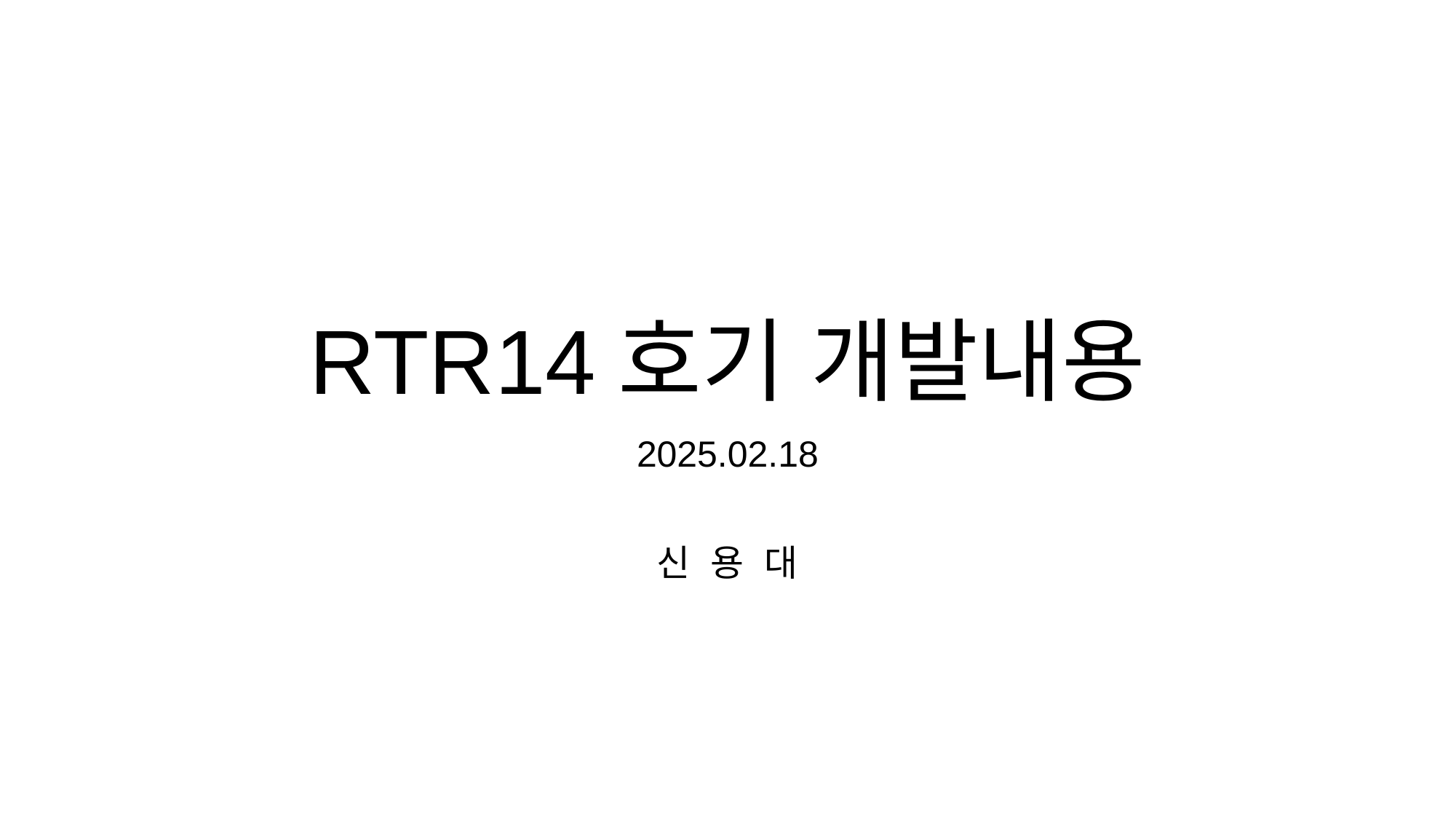

# RTR14호기 개발내용
2025.02.18

신  용  대